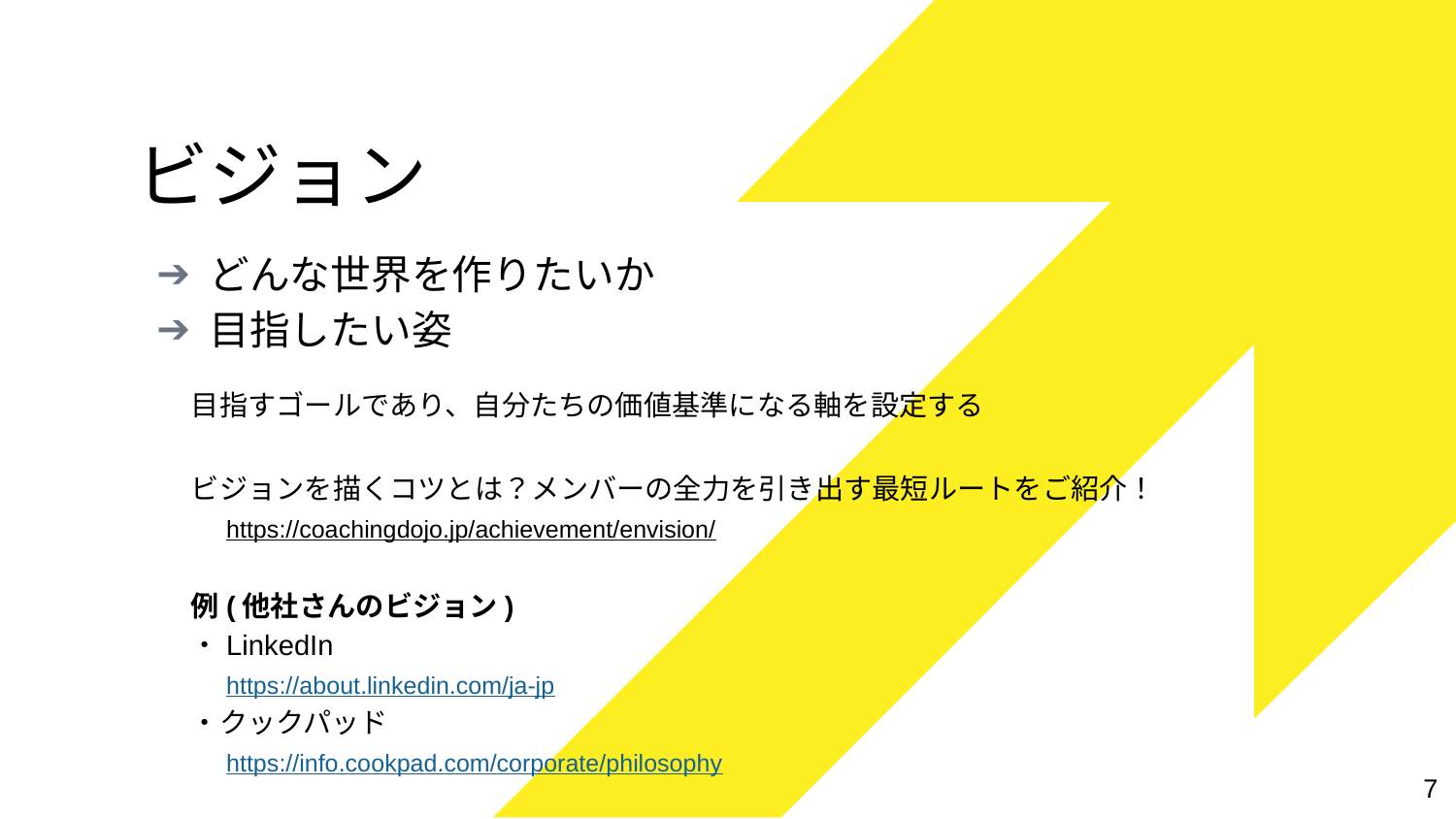

# ビジョン
どんな世界を作りたいか
目指したい姿
目指すゴールであり、自分たちの価値基準になる軸を設定する

ビジョンを描くコツとは？メンバーの全力を引き出す最短ルートをご紹介！
　https://coachingdojo.jp/achievement/envision/
例(他社さんのビジョン)
・LinkedIn
　https://about.linkedin.com/ja-jp
・クックパッド
　https://info.cookpad.com/corporate/philosophy

7